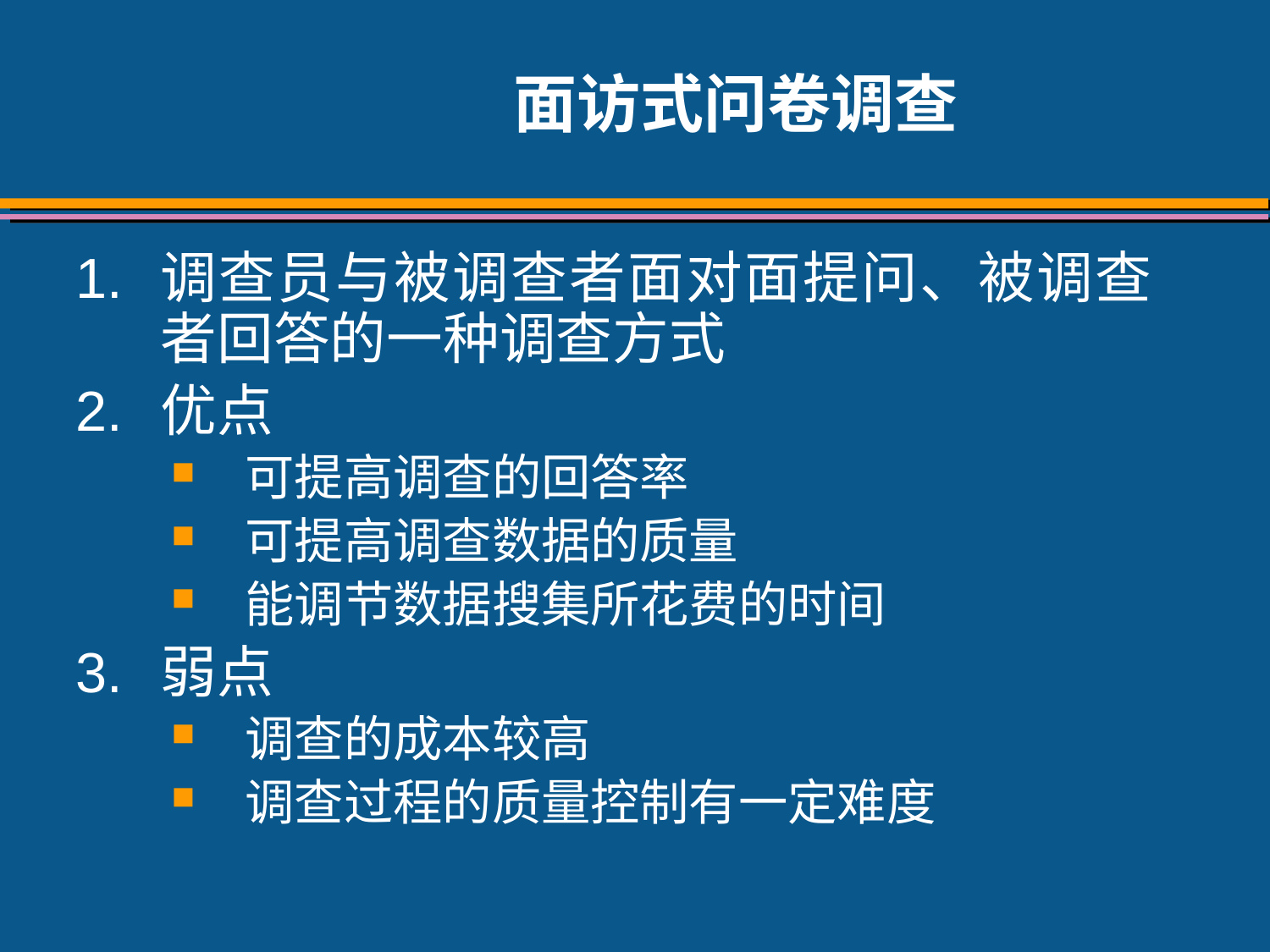

# 面访式问卷调查
调查员与被调查者面对面提问、被调查者回答的一种调查方式
优点
可提高调查的回答率
可提高调查数据的质量
能调节数据搜集所花费的时间
弱点
调查的成本较高
调查过程的质量控制有一定难度